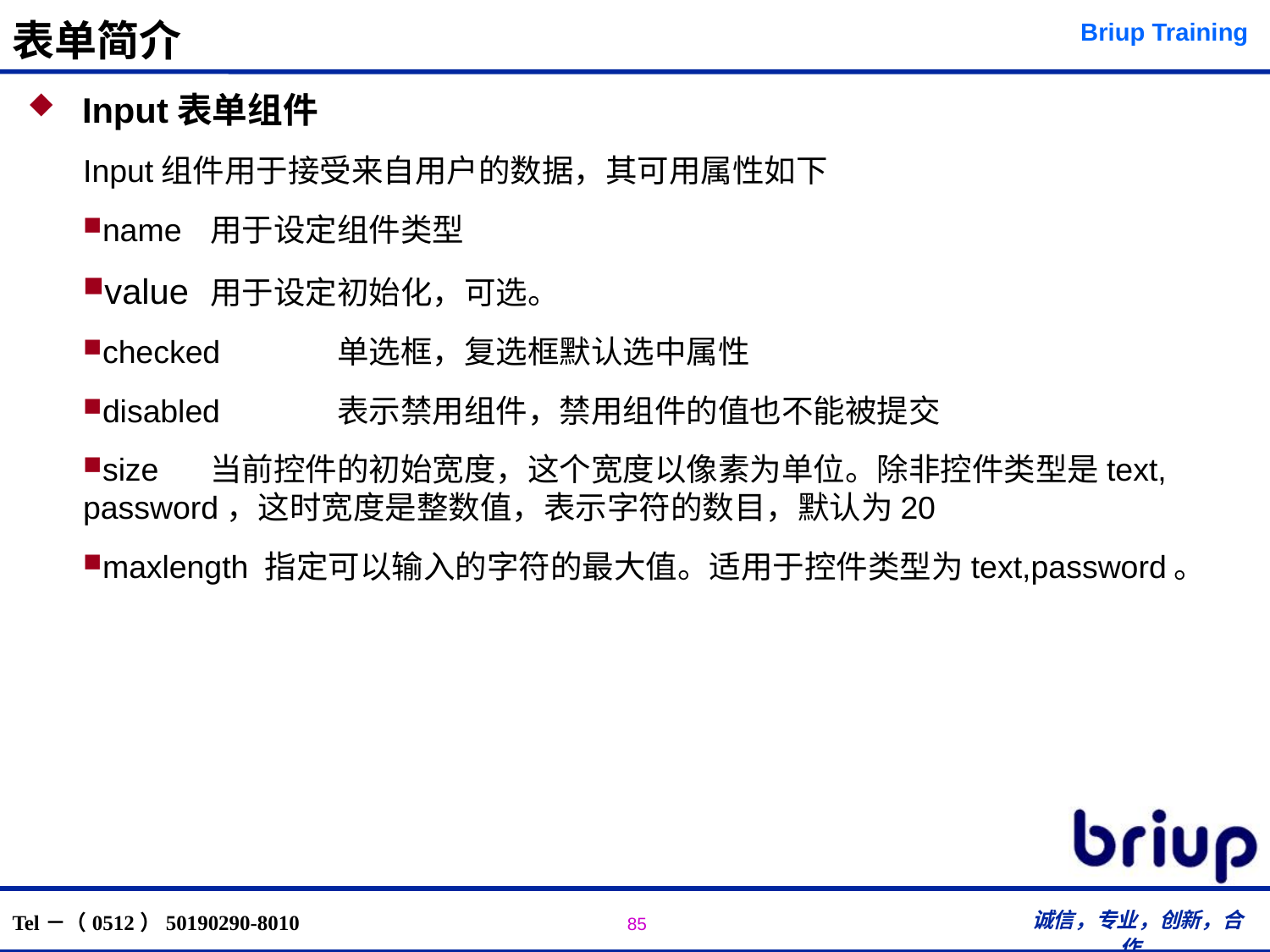

# 表单简介
 Input表单组件
Input组件用于接受来自用户的数据，其可用属性如下
name 	用于设定组件类型
value	用于设定初始化，可选。
checked	单选框，复选框默认选中属性
disabled	表示禁用组件，禁用组件的值也不能被提交
size	当前控件的初始宽度，这个宽度以像素为单位。除非控件类型是text, password，这时宽度是整数值，表示字符的数目，默认为20
maxlength 指定可以输入的字符的最大值。适用于控件类型为text,password。